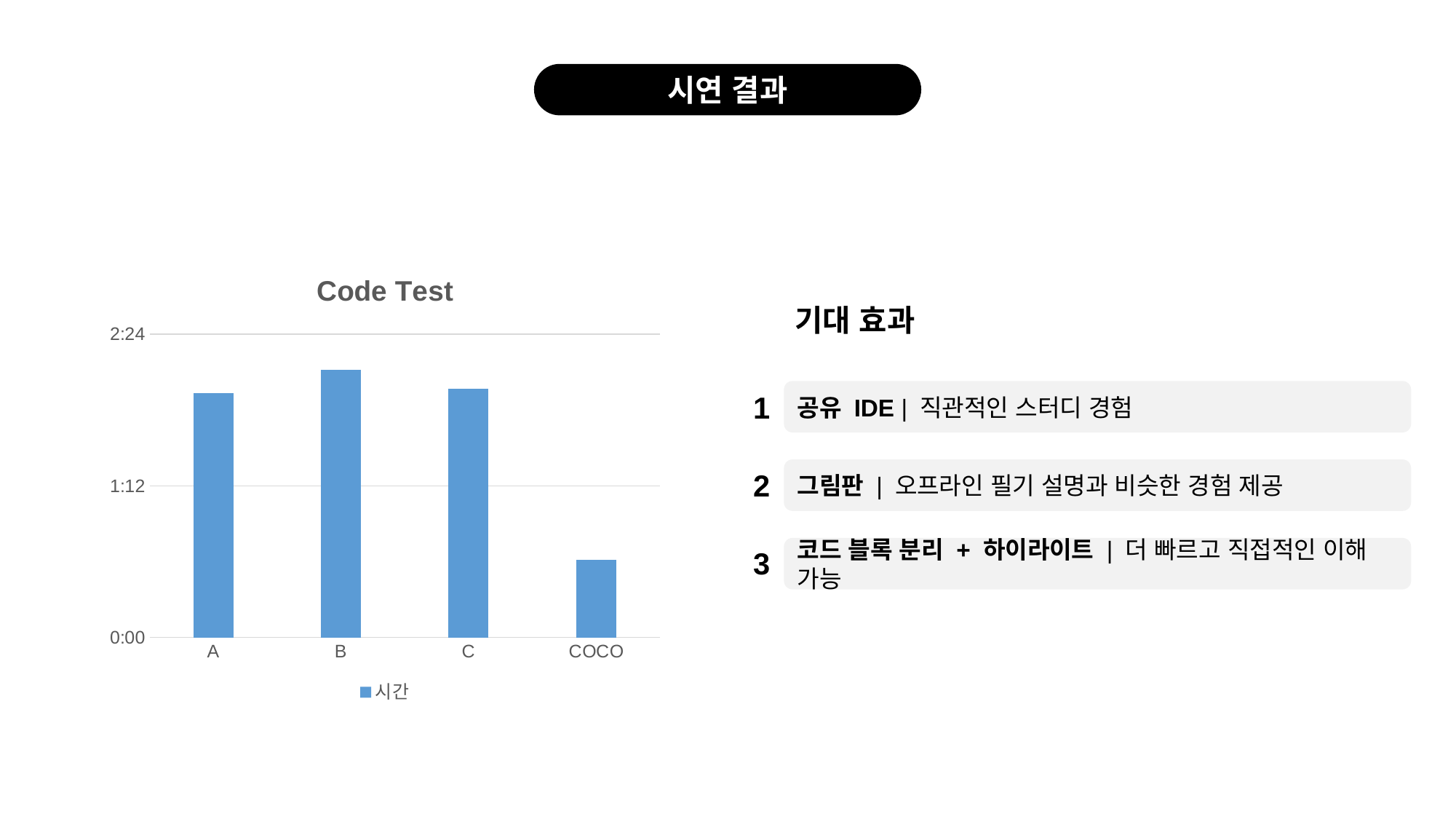

시연 결과

### Chart: Code Test

| Category | 시간 |
|---|---|
| A | 0.08055555555555556 |
| B | 0.08819444444444445 |
| C | 0.08194444444444444 |
| COCO | 0.025694444444444447 |
기대 효과
공유 IDE | 직관적인 스터디 경험
그림판 | 오프라인 필기 설명과 비슷한 경험 제공
코드 블록 분리 + 하이라이트 | 더 빠르고 직접적인 이해 가능
1
2
3